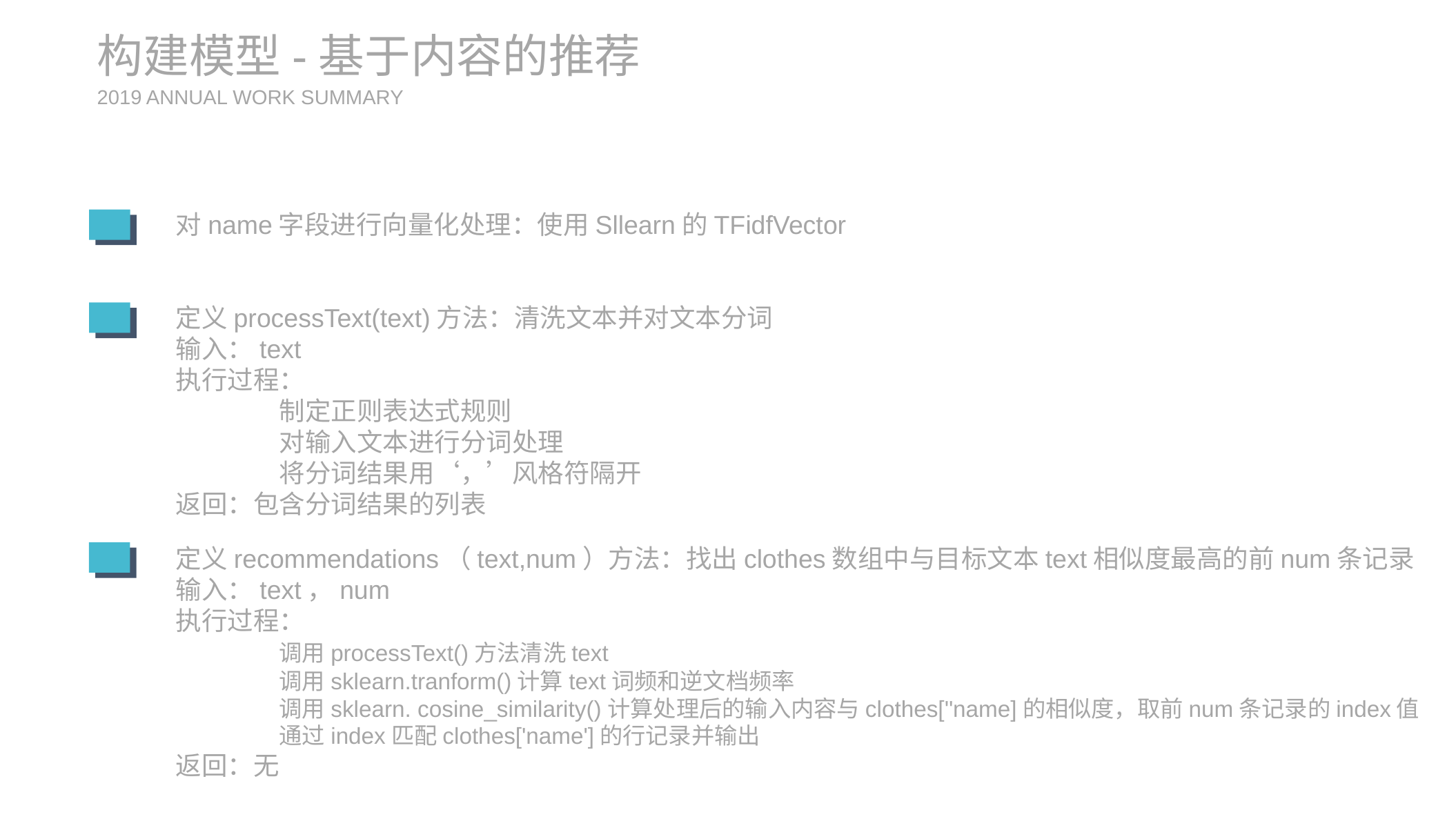

构建模型-基于内容的推荐
2019 ANNUAL WORK SUMMARY
对name字段进行向量化处理：使用Sllearn的TFidfVector

定义processText(text)方法：清洗文本并对文本分词
输入：text
执行过程：
	制定正则表达式规则
	对输入文本进行分词处理
	将分词结果用‘，’风格符隔开
返回：包含分词结果的列表

定义recommendations（text,num）方法：找出clothes数组中与目标文本text相似度最高的前num条记录
输入：text，num
执行过程：
	调用processText()方法清洗text
	调用sklearn.tranform()计算text词频和逆文档频率
	调用sklearn. cosine_similarity()计算处理后的输入内容与clothes[''name]的相似度，取前num条记录的index值
	通过index匹配clothes['name']的行记录并输出
返回：无